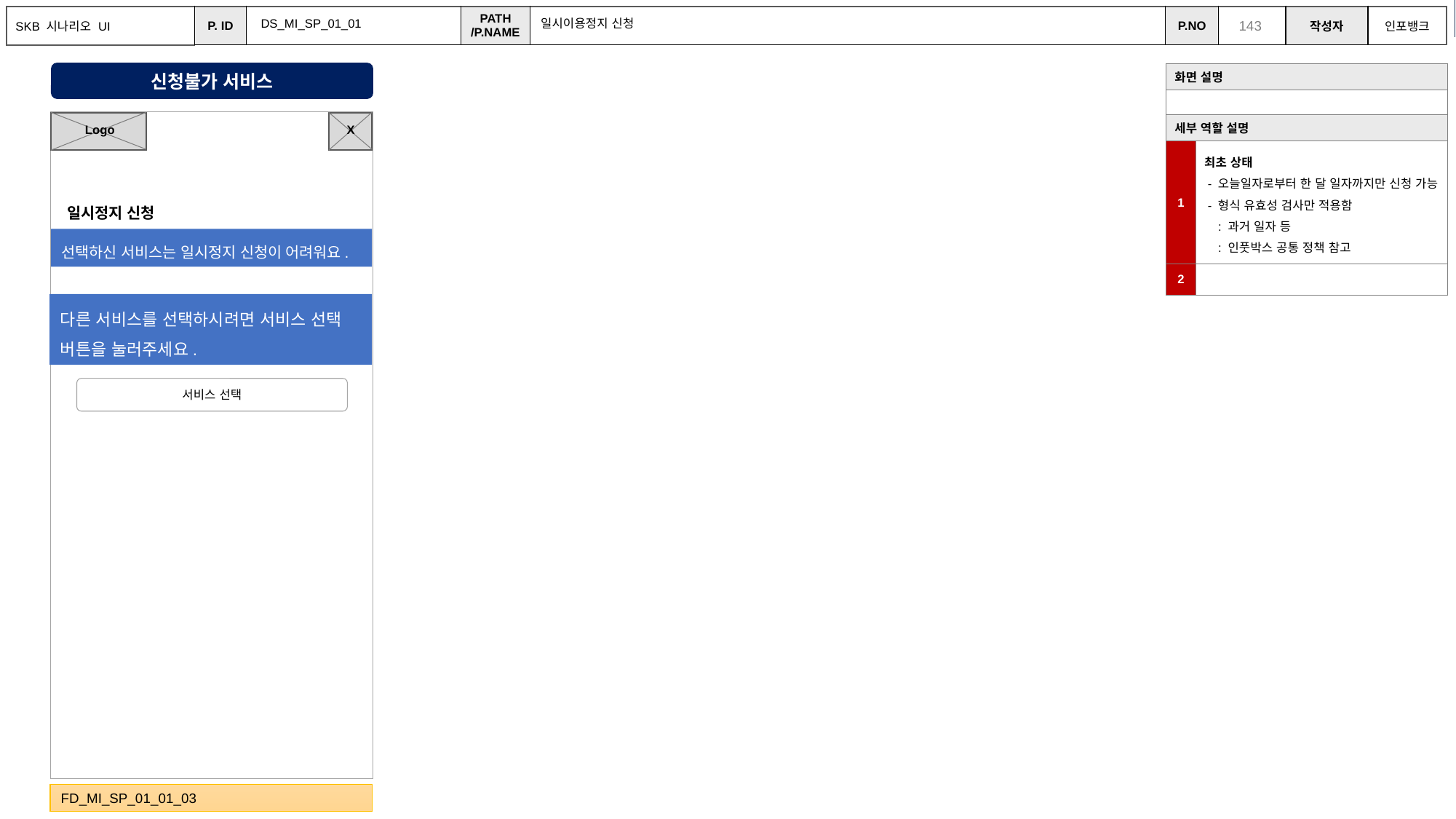

9/19 수정
DS_MI_SP_01_01
일시이용정지 신청
신청불가 서비스
| 화면 설명 |  |
| --- | --- |
|  |  |
| 세부 역할 설명 |  |
| 1 | 최초 상태 - 오늘일자로부터 한 달 일자까지만 신청 가능 - 형식 유효성 검사만 적용함 : 과거 일자 등 : 인풋박스 공통 정책 참고 |
| 2 |  |

X

Logo
일시정지 신청
선택하신 서비스는 일시정지 신청이 어려워요.
다른 서비스를 선택하시려면 서비스 선택 버튼을 눌러주세요.

서비스 선택
FD_MI_SP_01_01_03